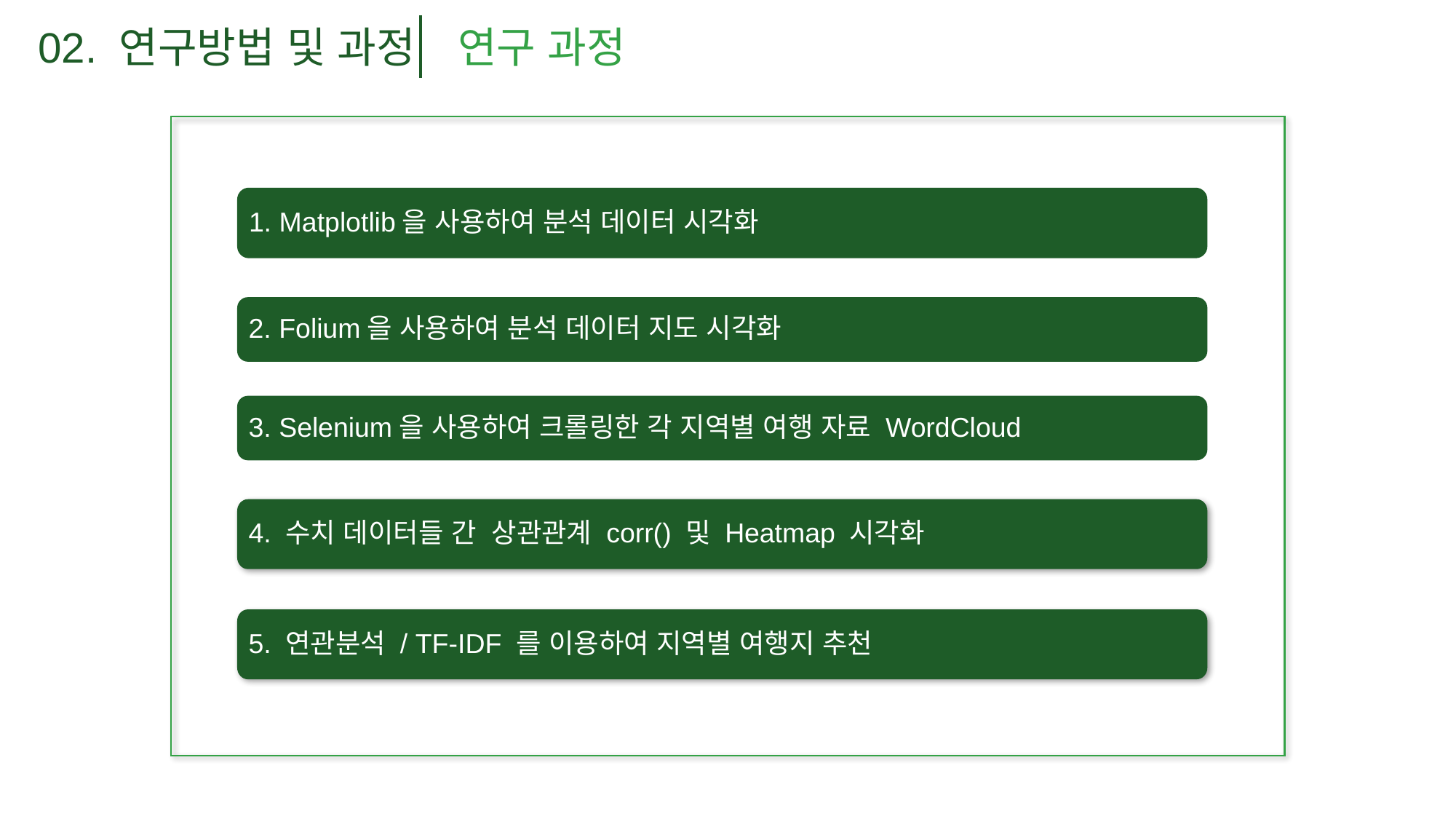

02. 연구방법 및 과정
연구 과정

1. Matplotlib을 사용하여 분석 데이터 시각화

2. Folium을 사용하여 분석 데이터 지도 시각화
3. Selenium을 사용하여 크롤링한 각 지역별 여행 자료 WordCloud

4. 수치 데이터들 간  상관관계 corr() 및 Heatmap 시각화
5. 연관분석 / TF-IDF 를 이용하여 지역별 여행지 추천